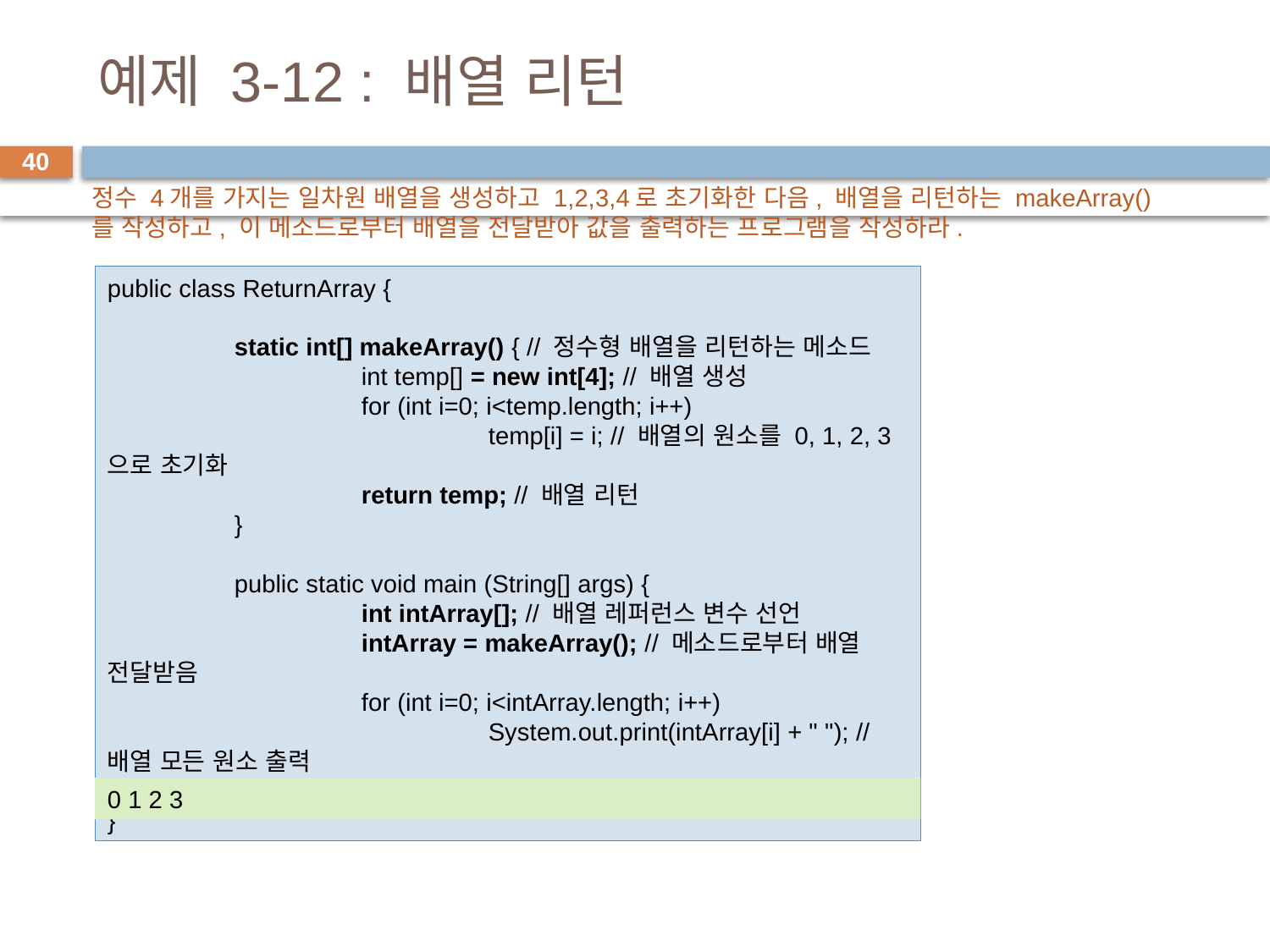

# 예제 3-12 : 배열 리턴
40
정수 4개를 가지는 일차원 배열을 생성하고 1,2,3,4로 초기화한 다음, 배열을 리턴하는 makeArray()를 작성하고, 이 메소드로부터 배열을 전달받아 값을 출력하는 프로그램을 작성하라.
public class ReturnArray {

	static int[] makeArray() { // 정수형 배열을 리턴하는 메소드
		int temp[] = new int[4]; // 배열 생성
		for (int i=0; i<temp.length; i++)
			temp[i] = i; // 배열의 원소를 0, 1, 2, 3으로 초기화
		return temp; // 배열 리턴
	}

	public static void main (String[] args) {
		int intArray[]; // 배열 레퍼런스 변수 선언
		intArray = makeArray(); // 메소드로부터 배열 전달받음
		for (int i=0; i<intArray.length; i++)
			System.out.print(intArray[i] + " "); // 배열 모든 원소 출력
	}
}
0 1 2 3